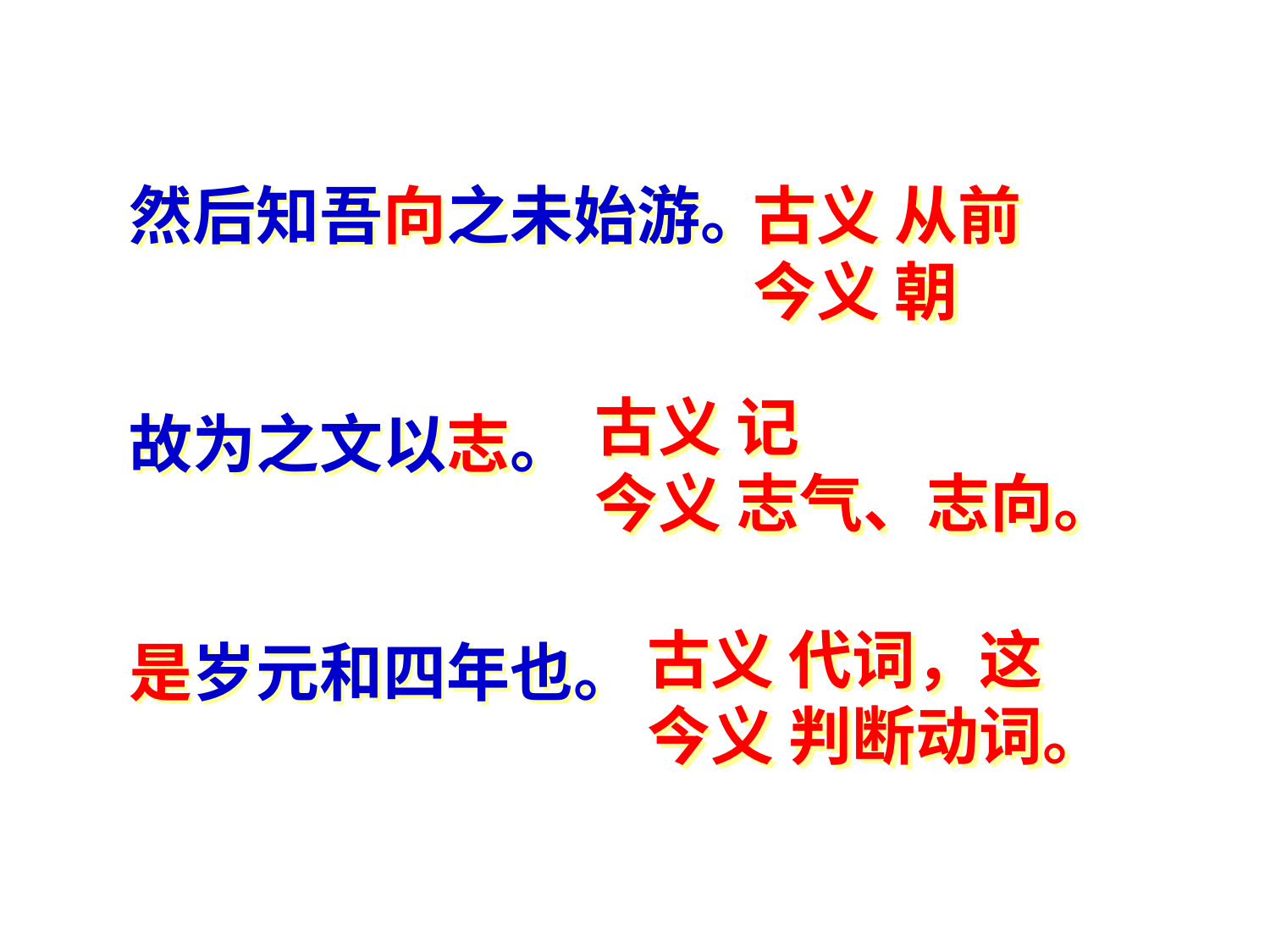

然后知吾向之未始游。

故为之文以志。

是岁元和四年也。
古义 从前
今义 朝
古义 记
今义 志气、志向。
古义 代词，这
今义 判断动词。